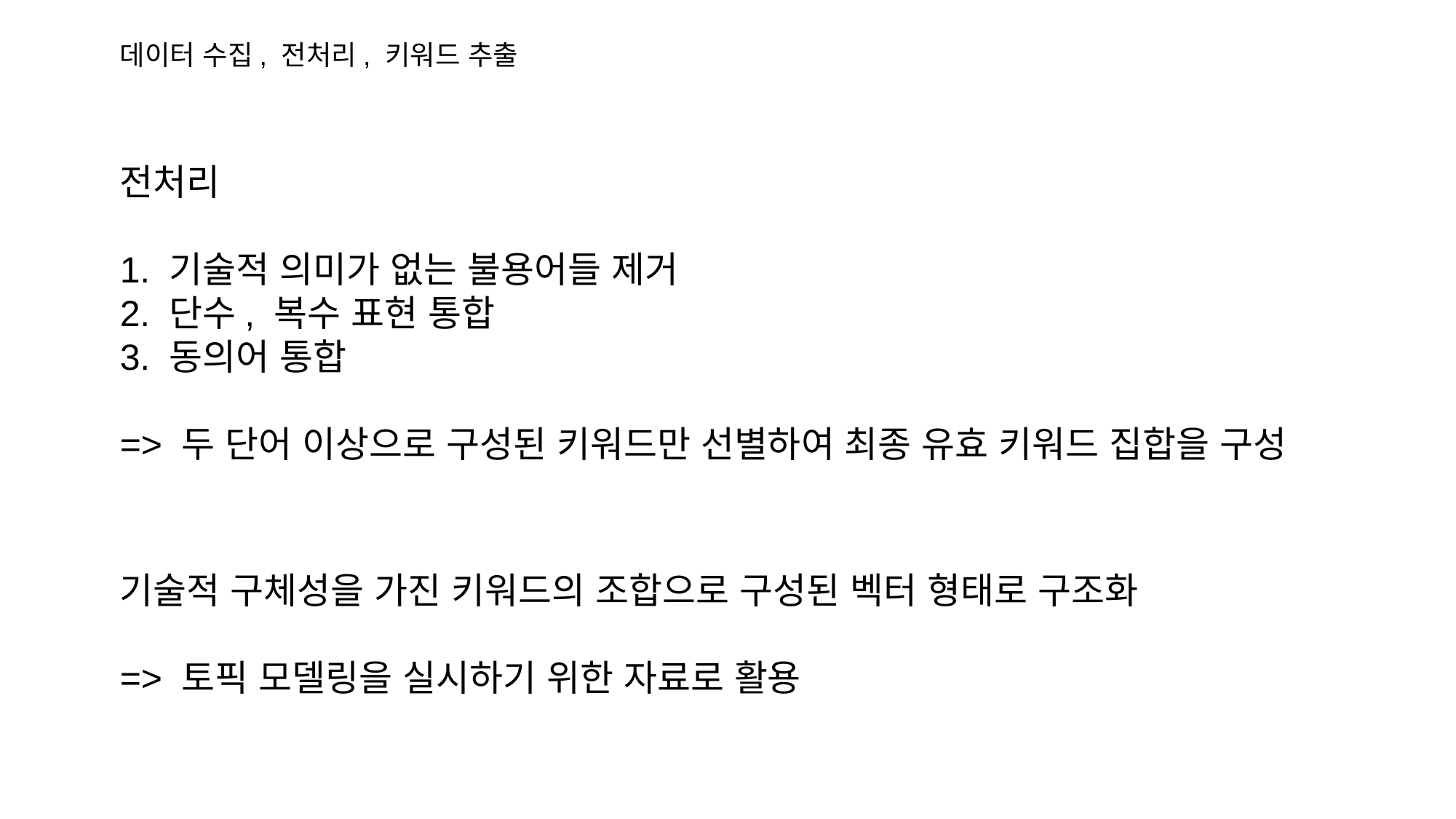

데이터 수집, 전처리, 키워드 추출

	전처리

	1. 기술적 의미가 없는 불용어들 제거
	2. 단수, 복수 표현 통합
	3. 동의어 통합

	=> 두 단어 이상으로 구성된 키워드만 선별하여 최종 유효 키워드 집합을 구성

	기술적 구체성을 가진 키워드의 조합으로 구성된 벡터 형태로 구조화

	=> 토픽 모델링을 실시하기 위한 자료로 활용